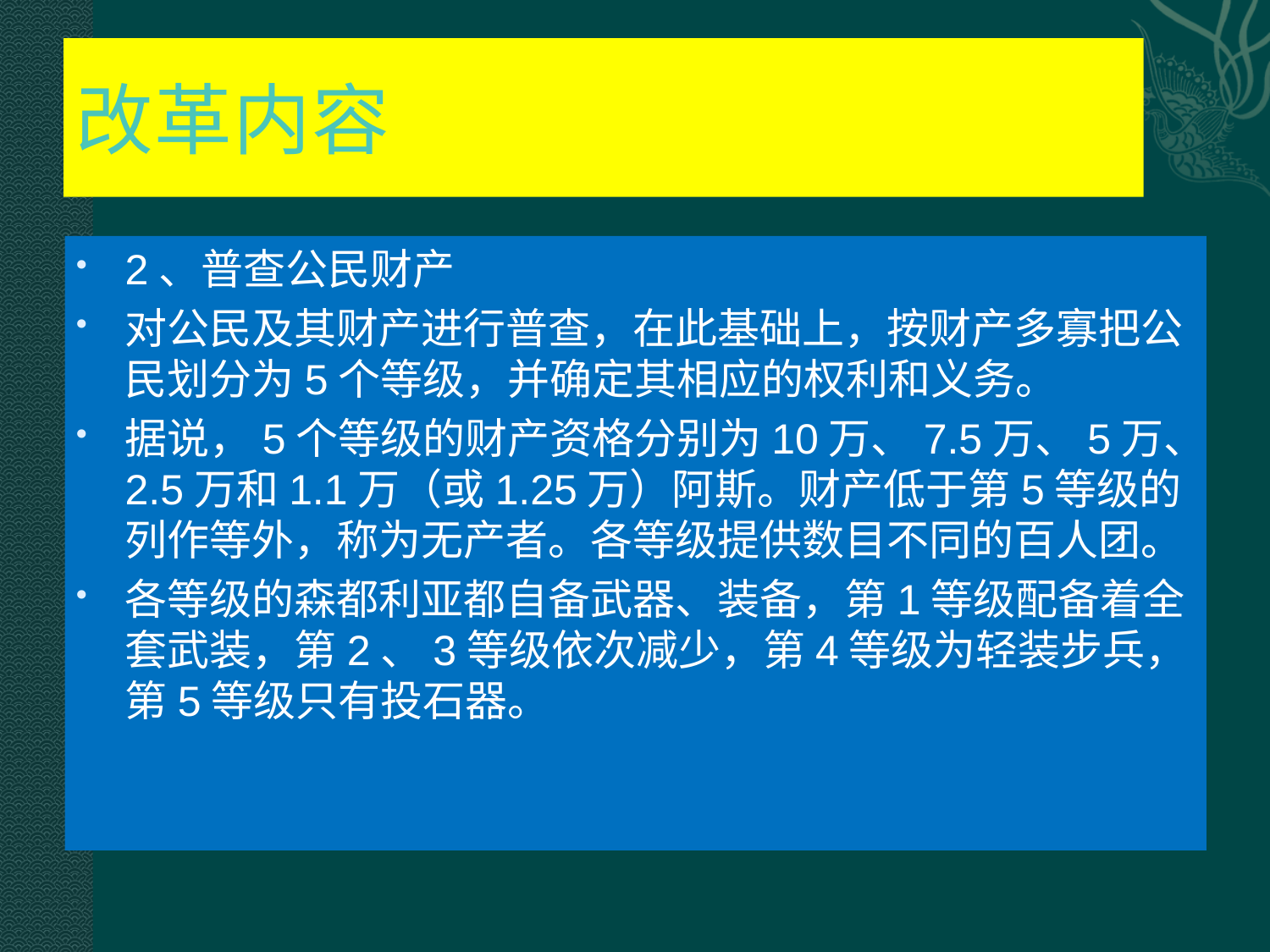

# 改革内容
2、普查公民财产
对公民及其财产进行普查，在此基础上，按财产多寡把公民划分为5个等级，并确定其相应的权利和义务。
据说，5个等级的财产资格分别为10万、7.5万、5万、2.5万和1.1万（或1.25万）阿斯。财产低于第5等级的列作等外，称为无产者。各等级提供数目不同的百人团。
各等级的森都利亚都自备武器、装备，第1等级配备着全套武装，第2、3等级依次减少，第4等级为轻装步兵，第5等级只有投石器。